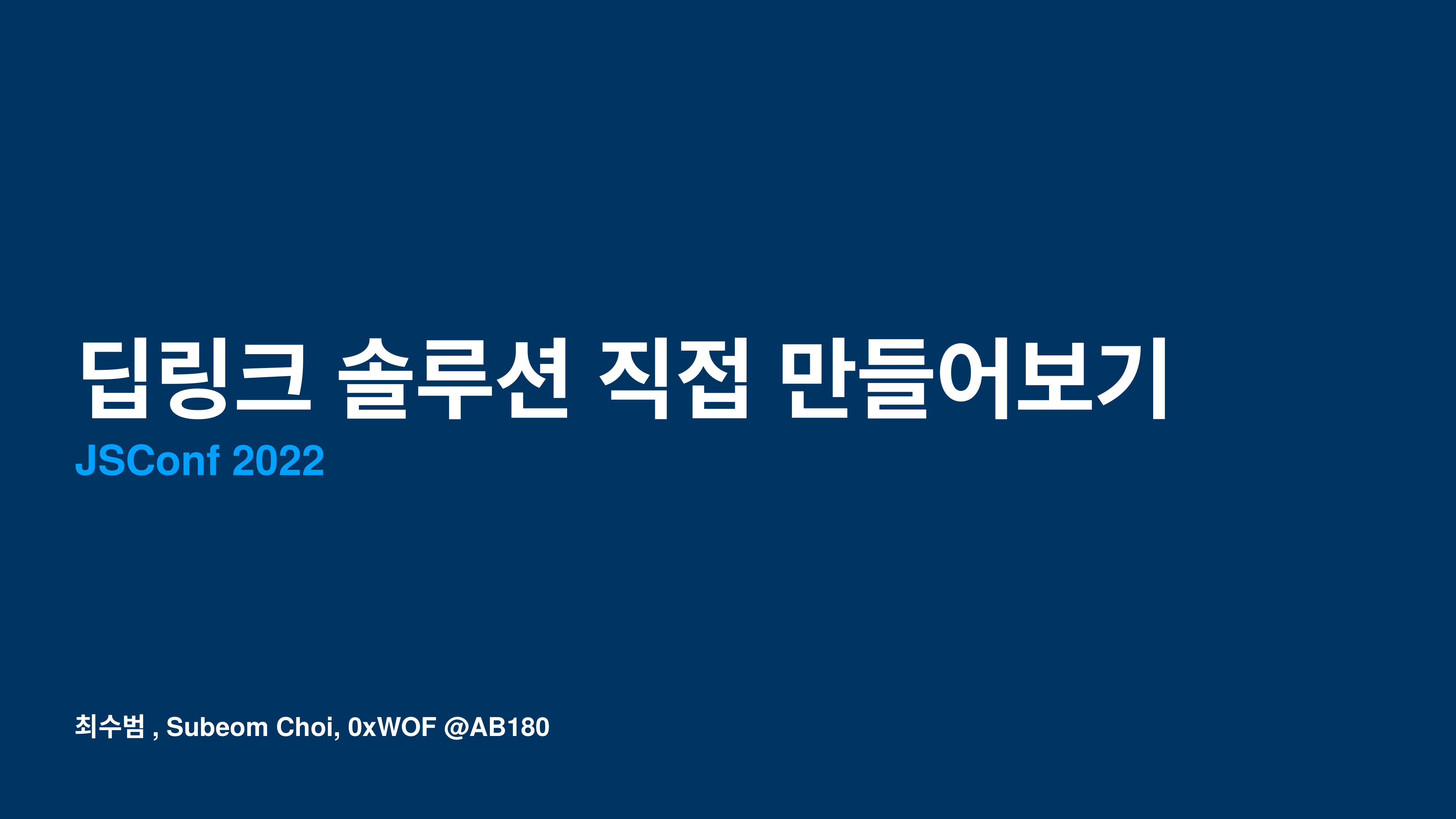

# 딥링크 솔루션 직접 만들어보기
JSConf 2022
최수범, Subeom Choi, 0xWOF @AB180